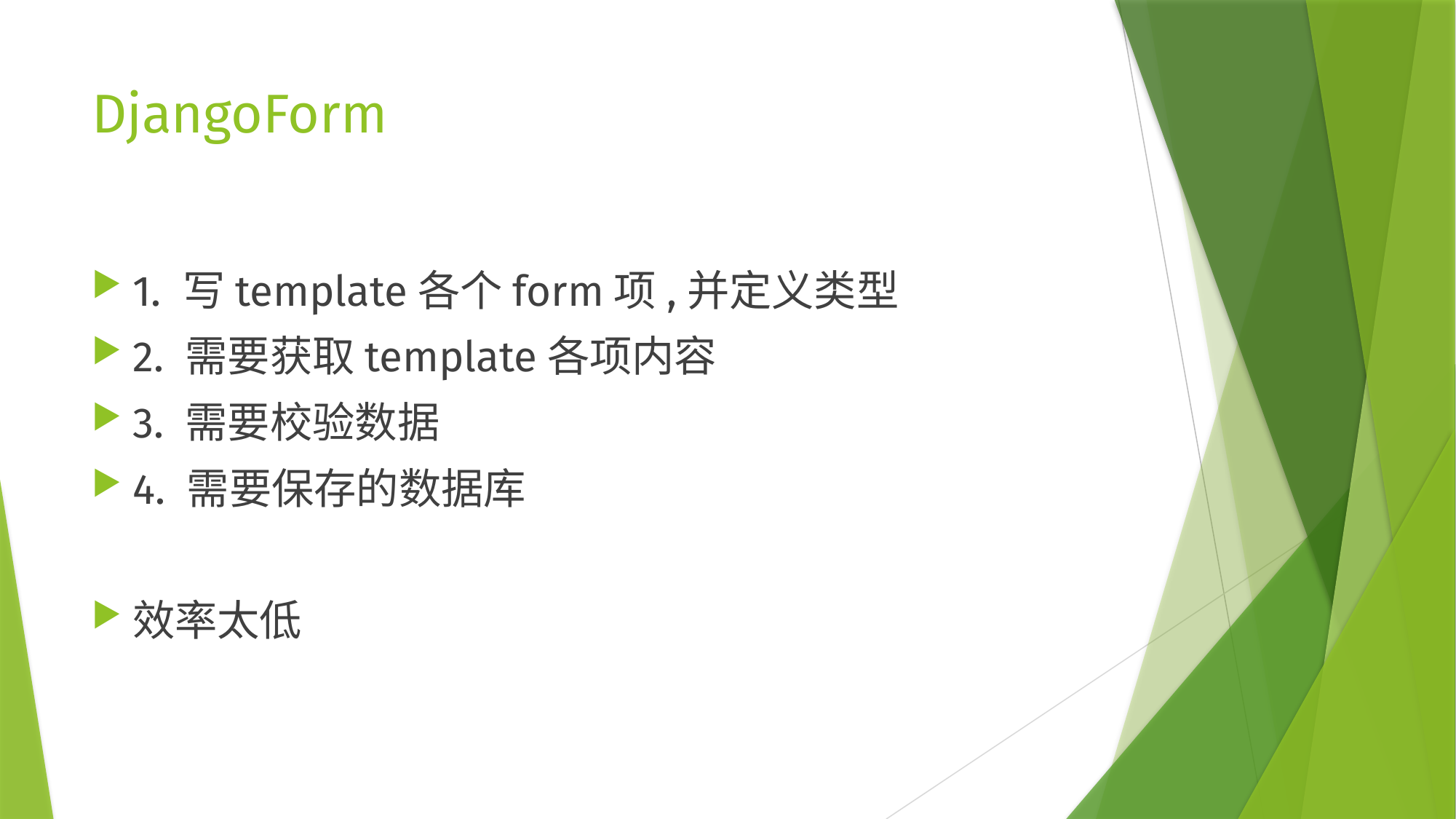

# DjangoForm
1. 写template各个form项,并定义类型
2. 需要获取template各项内容
3. 需要校验数据
4. 需要保存的数据库

效率太低